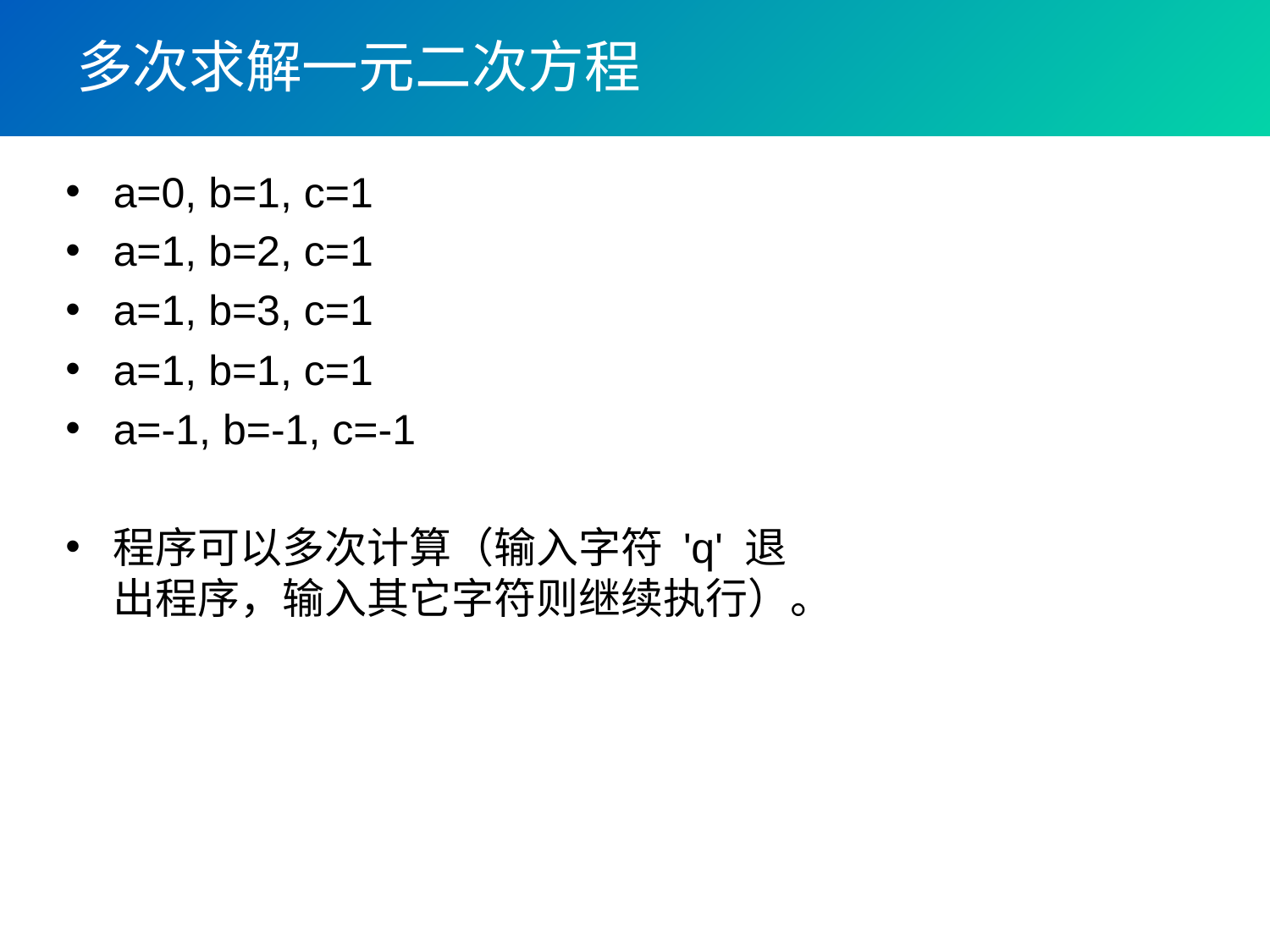

# 多次求解一元二次方程
a=0, b=1, c=1
a=1, b=2, c=1
a=1, b=3, c=1
a=1, b=1, c=1
a=-1, b=-1, c=-1

程序可以多次计算（输入字符 'q' 退出程序，输入其它字符则继续执行）。